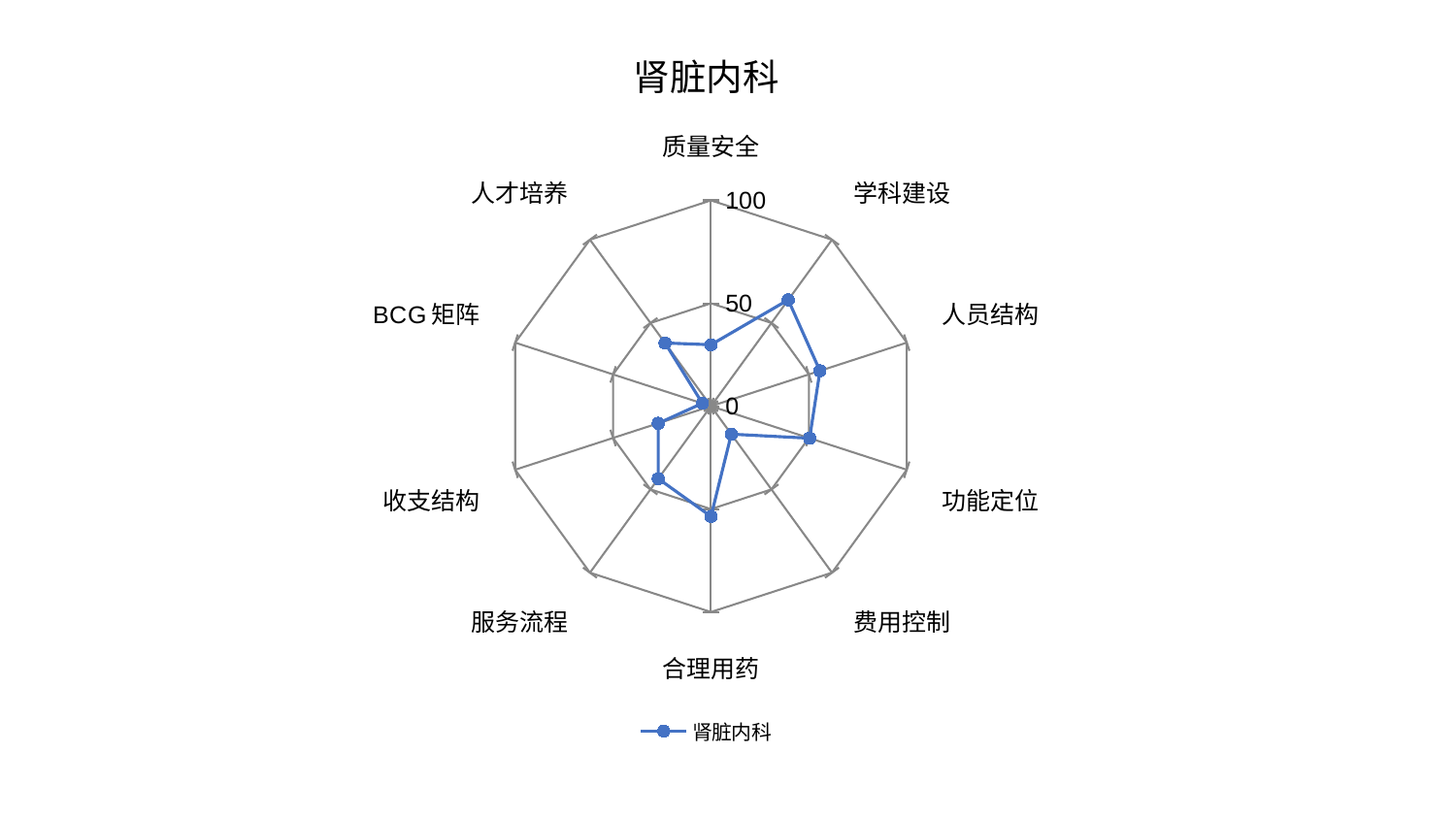

### Chart: 肾脏内科

| Category | 肾脏内科 |
|---|---|
| 质量安全 | 29.861266209374953 |
| 学科建设 | 63.874222721086426 |
| 人员结构 | 55.67555099740817 |
| 功能定位 | 50.40007874242254 |
| 费用控制 | 16.826396115114182 |
| 合理用药 | 53.57685321905661 |
| 服务流程 | 43.548346028360214 |
| 收支结构 | 26.939385659776903 |
| BCG矩阵 | 4.415050444735442 |
| 人才培养 | 37.98312957646278 |
128